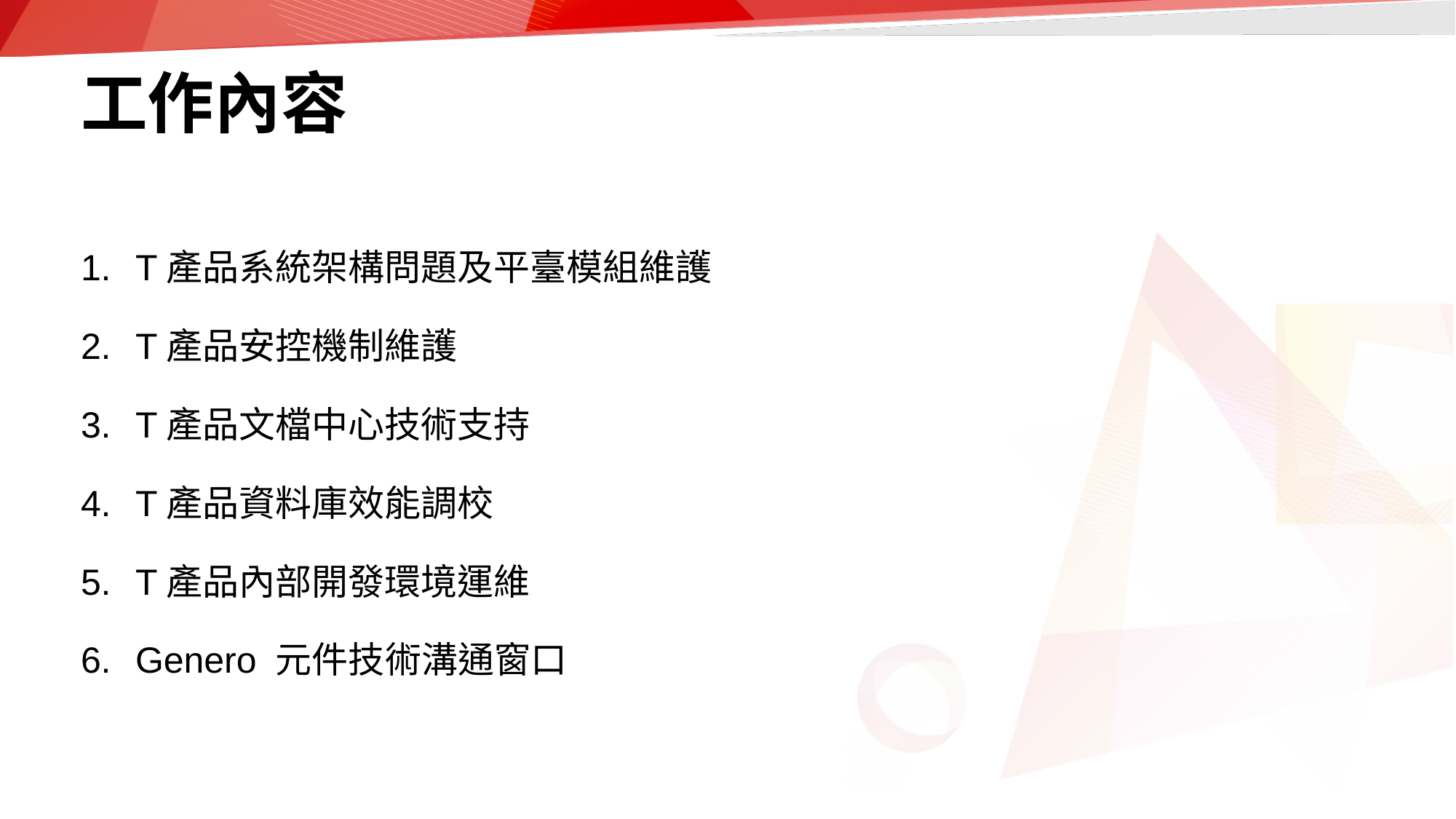

工作內容
T產品系統架構問題及平臺模組維護
T產品安控機制維護
T產品文檔中心技術支持
T產品資料庫效能調校
T產品內部開發環境運維
Genero 元件技術溝通窗口